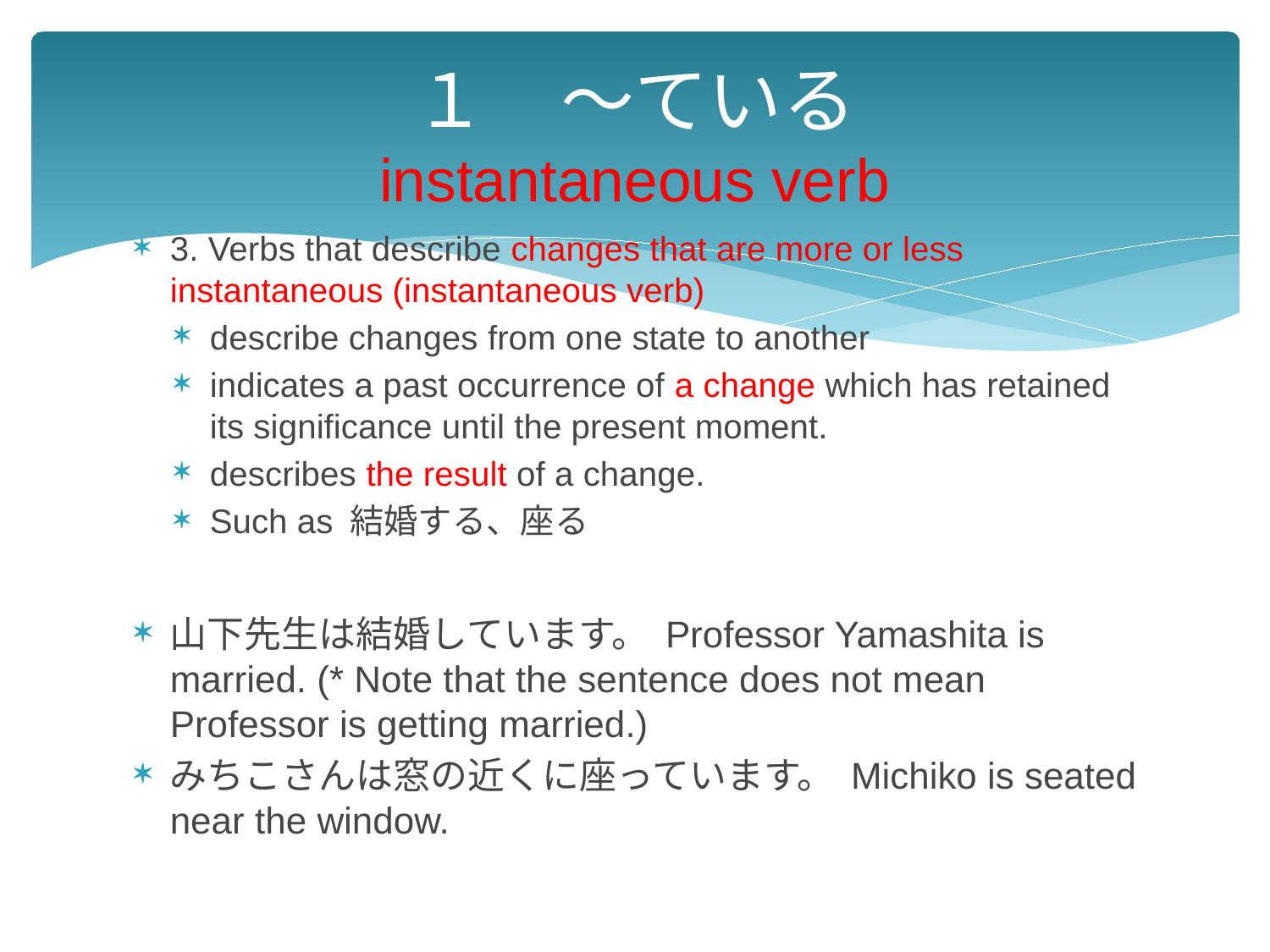

# １　～ている instantaneous verb
3. Verbs that describe changes that are more or less instantaneous (instantaneous verb)
describe changes from one state to another
indicates a past occurrence of a change which has retained its significance until the present moment.
describes the result of a change.
Such as 結婚する、座る

山下先生は結婚しています。 Professor Yamashita is married. (* Note that the sentence does not mean Professor is getting married.)
みちこさんは窓の近くに座っています。 Michiko is seated near the window.